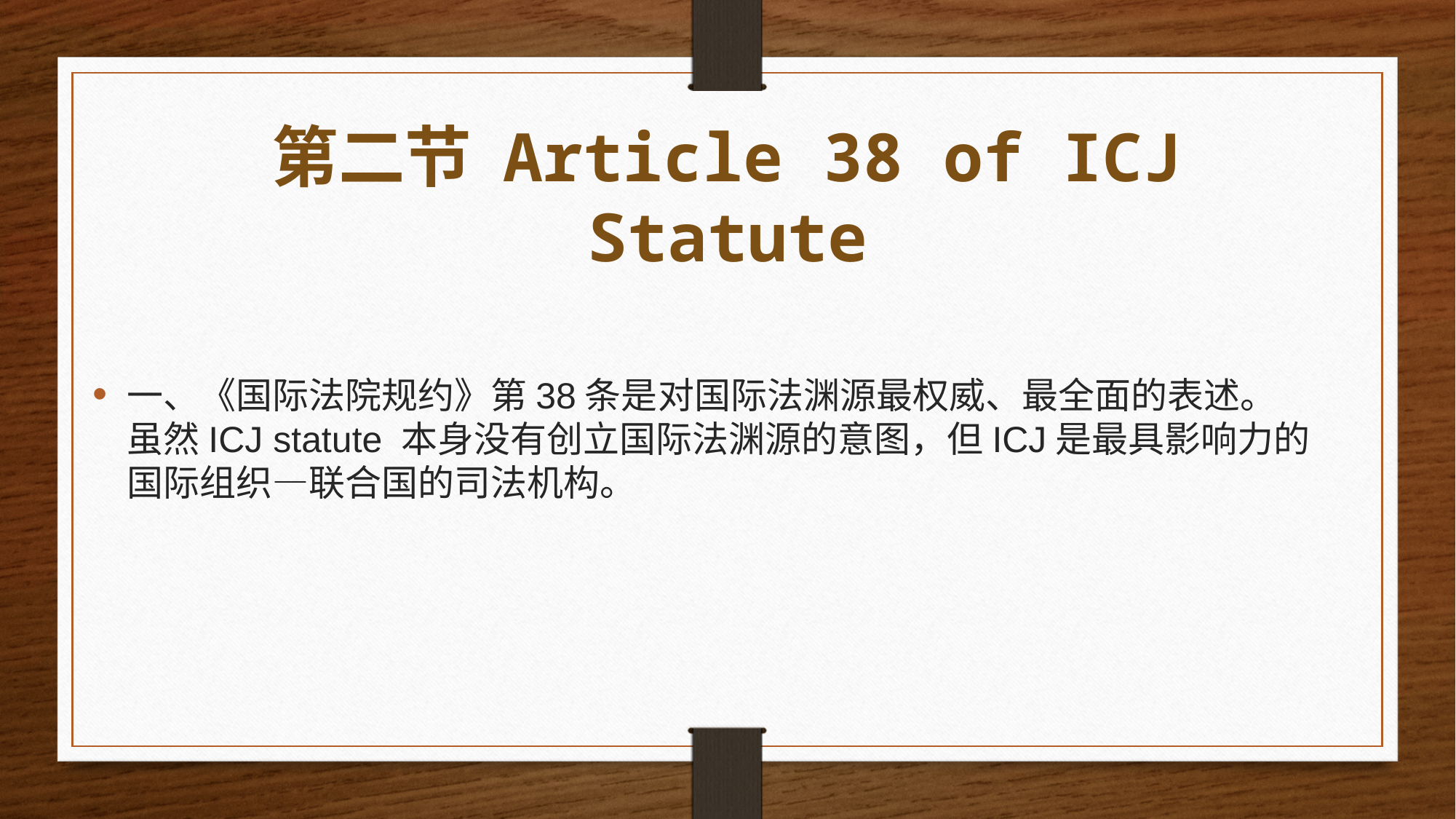

# 第二节 Article 38 of ICJ Statute

一、《国际法院规约》第38条是对国际法渊源最权威、最全面的表述。虽然ICJ statute 本身没有创立国际法渊源的意图，但ICJ是最具影响力的国际组织—联合国的司法机构。